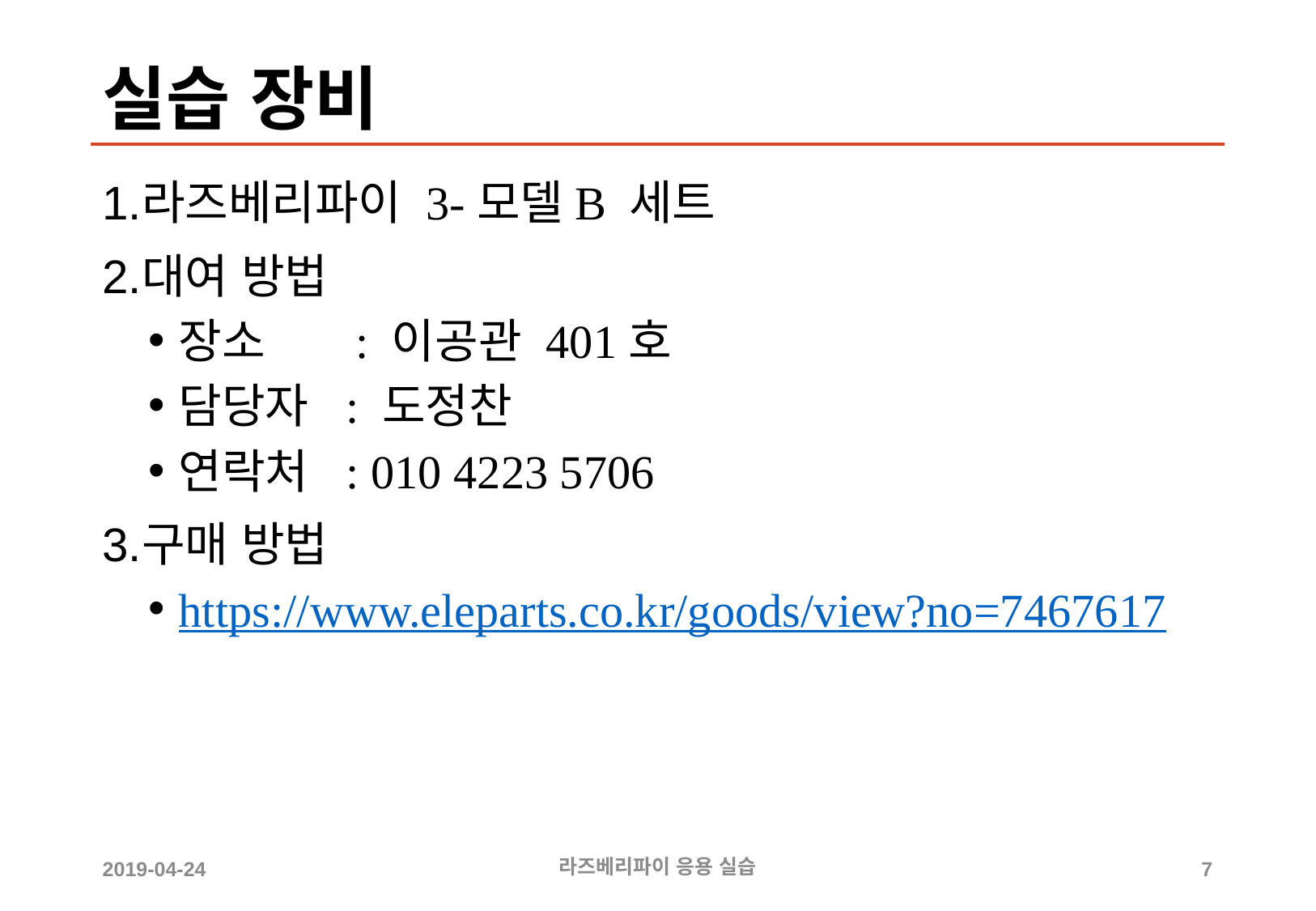

# 실습 장비
라즈베리파이 3-모델B 세트
대여 방법
장소      : 이공관 401호
담당자  : 도정찬
연락처  : 010 4223 5706
구매 방법
https://www.eleparts.co.kr/goods/view?no=7467617

2019-04-24
라즈베리파이 응용 실습
7